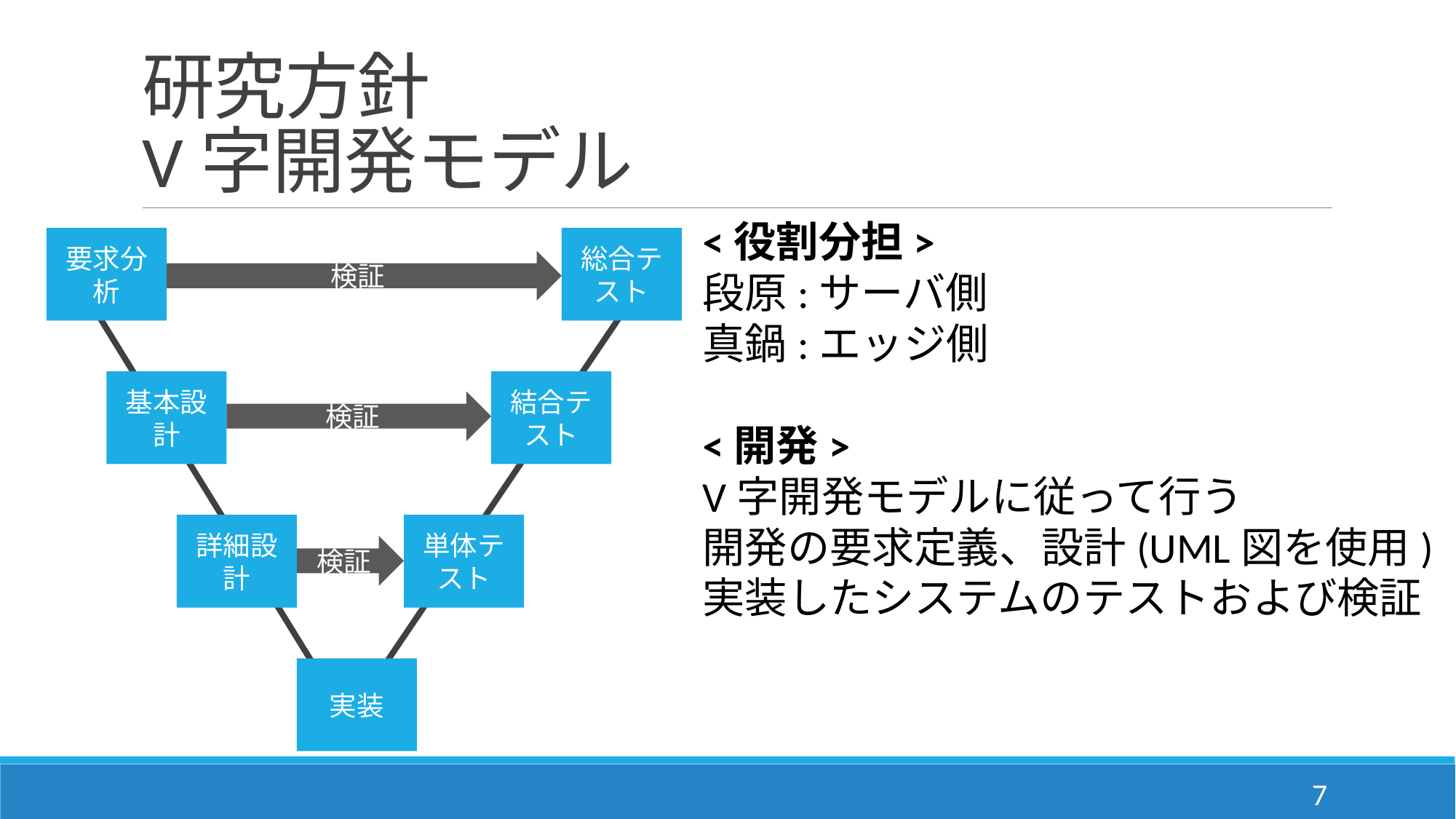

# 研究方針 V字開発モデル
<役割分担>
段原:サーバ側
真鍋:エッジ側

<開発>
V字開発モデルに従って行う
開発の要求定義、設計(UML図を使用)
実装したシステムのテストおよび検証
総合テスト
要求分析
検証
基本設計
結合テスト
検証
単体テスト
詳細設計
検証
実装
7